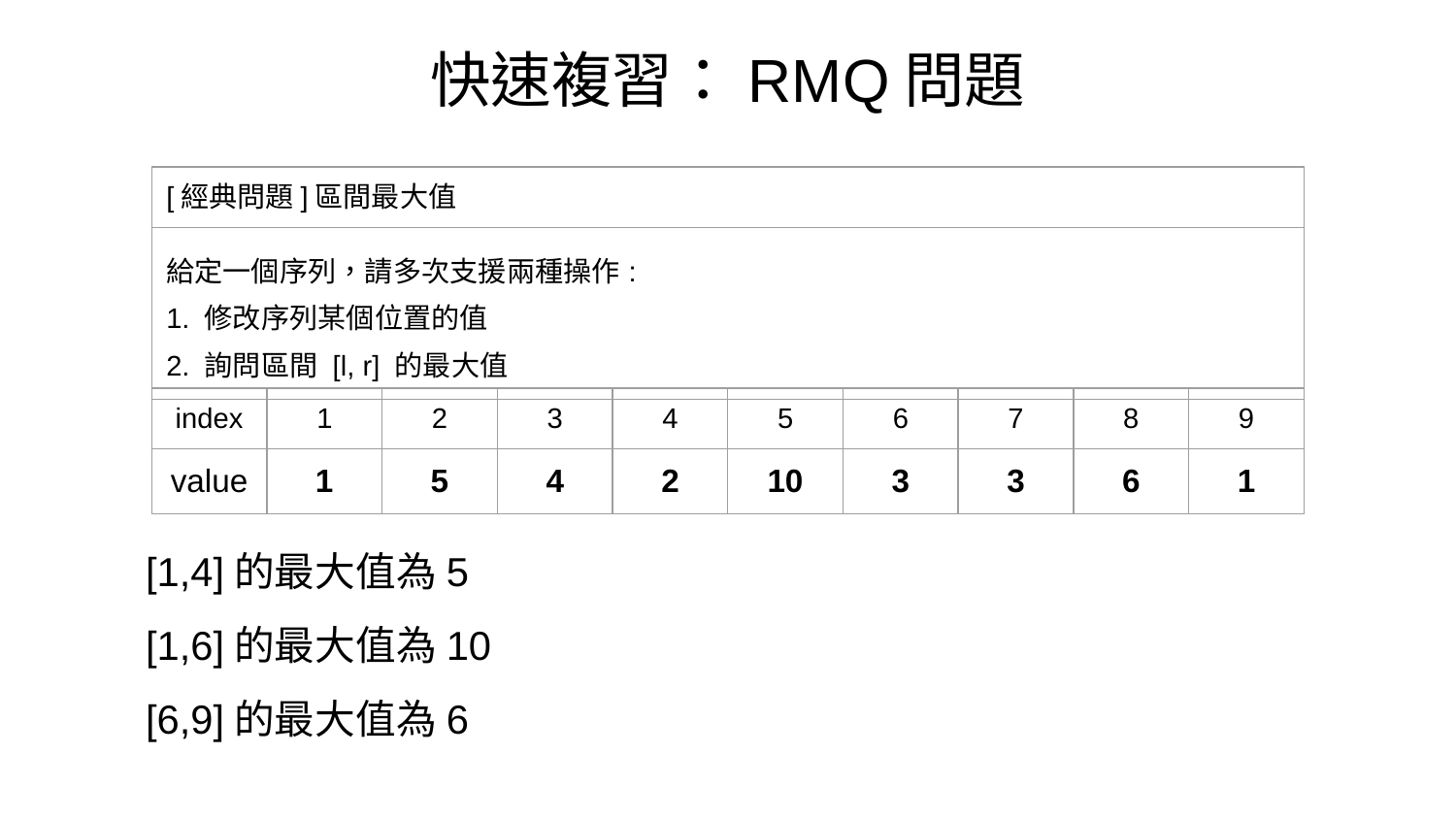

快速複習：RMQ問題
| [經典問題]區間最大值 |
| --- |
| 給定⼀個序列，請多次⽀援兩種操作: 1. 修改序列某個位置的值 2. 詢問區間 [l, r] 的最⼤值 |
| index | 1 | 2 | 3 | 4 | 5 | 6 | 7 | 8 | 9 |
| --- | --- | --- | --- | --- | --- | --- | --- | --- | --- |
| value | 1 | 5 | 4 | 2 | 10 | 3 | 3 | 6 | 1 |
[1,4]的最大值為5
[1,6]的最大值為10
[6,9]的最大值為6